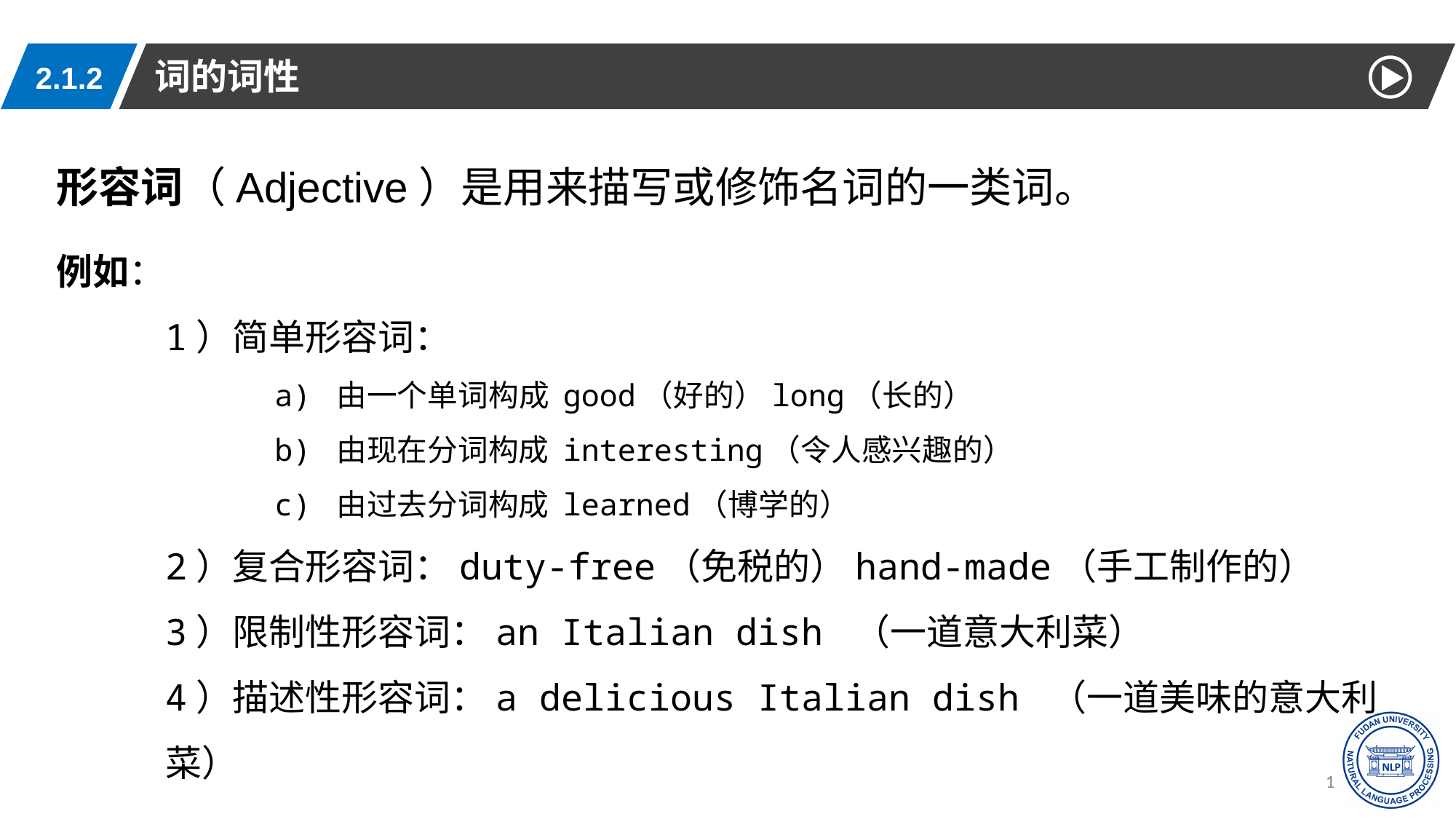

词的词性
2.1.2

形容词（Adjective）是用来描写或修饰名词的一类词。
例如：
1）简单形容词：
	a) 由一个单词构成 good（好的）long（长的）
	b) 由现在分词构成 interesting（令人感兴趣的）
	c) 由过去分词构成 learned（博学的）
2）复合形容词：duty-free（免税的）hand-made（手工制作的）
3）限制性形容词：an Italian dish （一道意大利菜）
4）描述性形容词：a delicious Italian dish （一道美味的意大利菜）
12